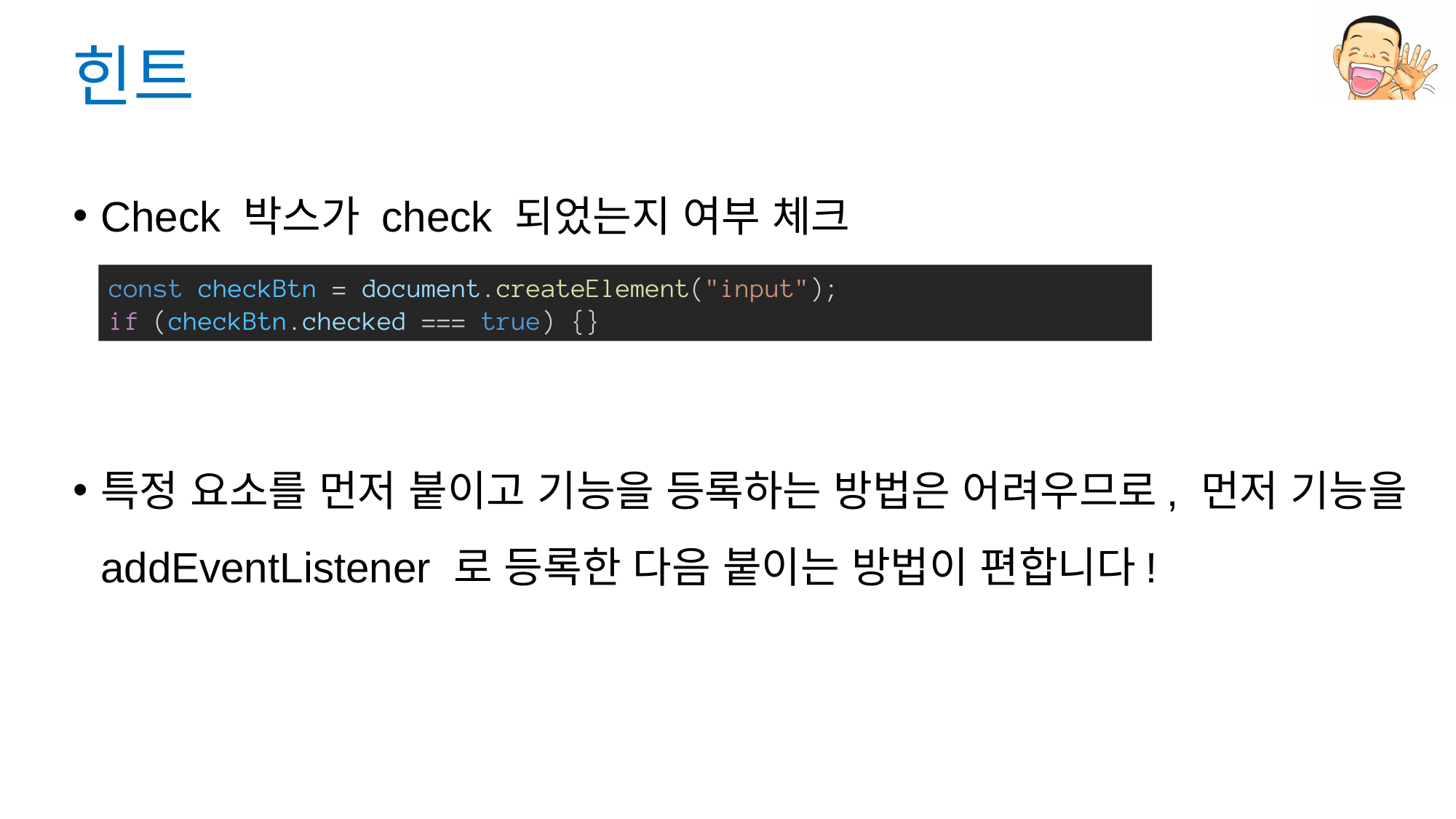

# 힌트
Check 박스가 check 되었는지 여부 체크

특정 요소를 먼저 붙이고 기능을 등록하는 방법은 어려우므로, 먼저 기능을 addEventListener 로 등록한 다음 붙이는 방법이 편합니다!
const checkBtn = document.createElement("input");
if (checkBtn.checked === true) {}